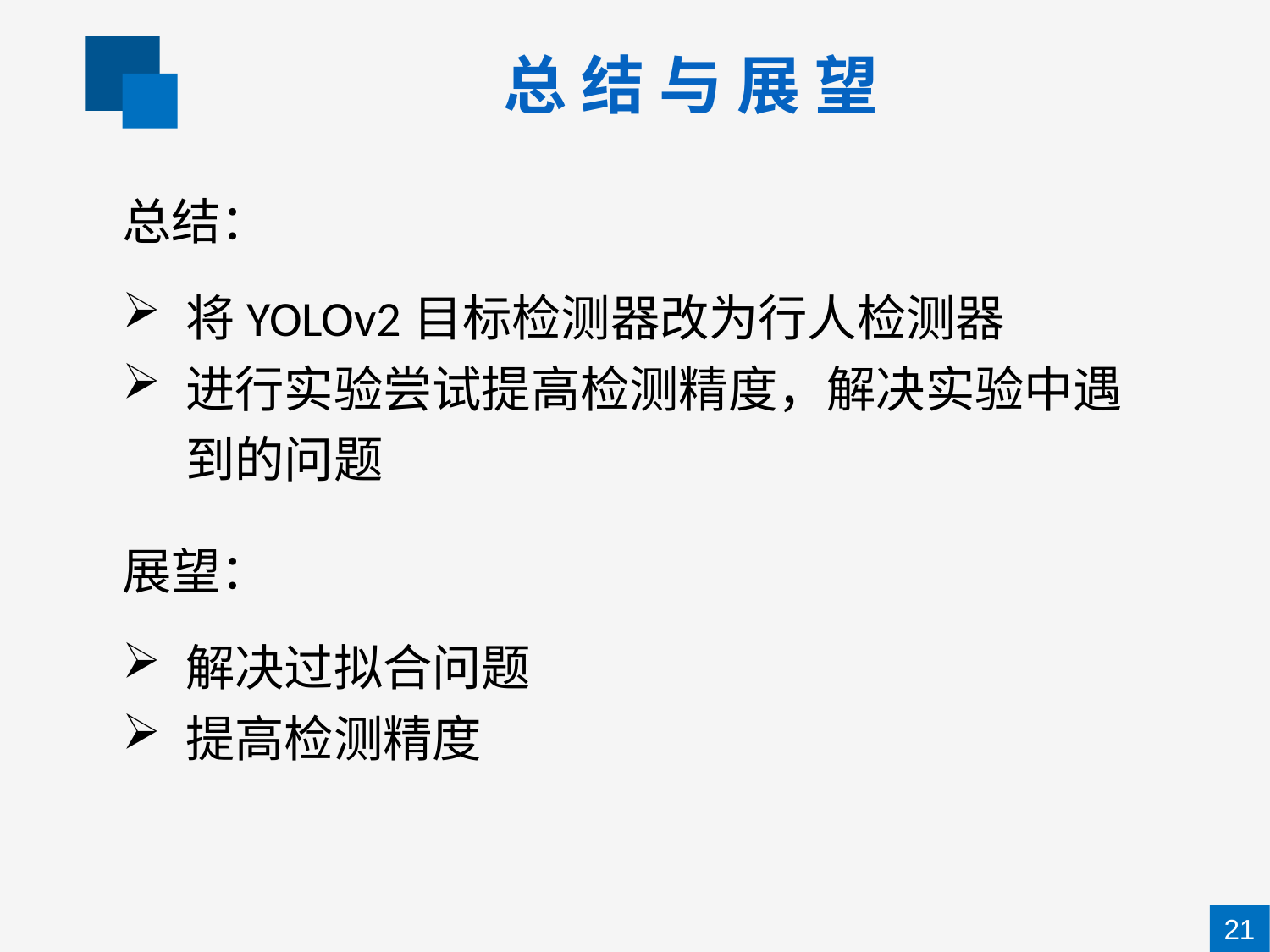

总 结 与 展 望
总结：

将YOLOv2目标检测器改为行人检测器
进行实验尝试提高检测精度，解决实验中遇到的问题

展望：

解决过拟合问题
提高检测精度

21